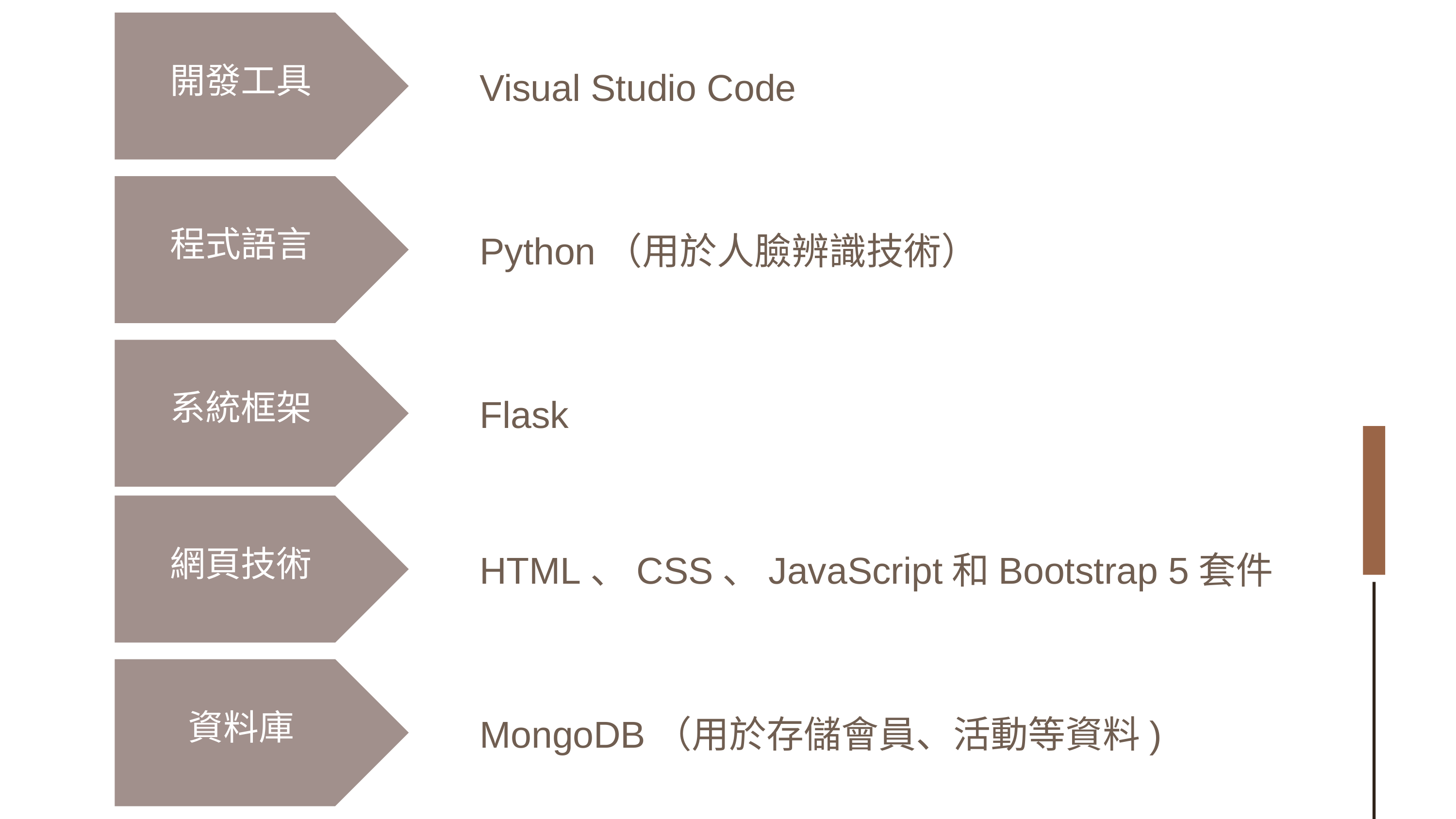

開發工具
Visual Studio Code

程式語言
Python（用於人臉辨識技術）

系統框架
Flask

網頁技術
HTML、CSS、JavaScript和Bootstrap 5套件

資料庫
MongoDB（用於存儲會員、活動等資料)